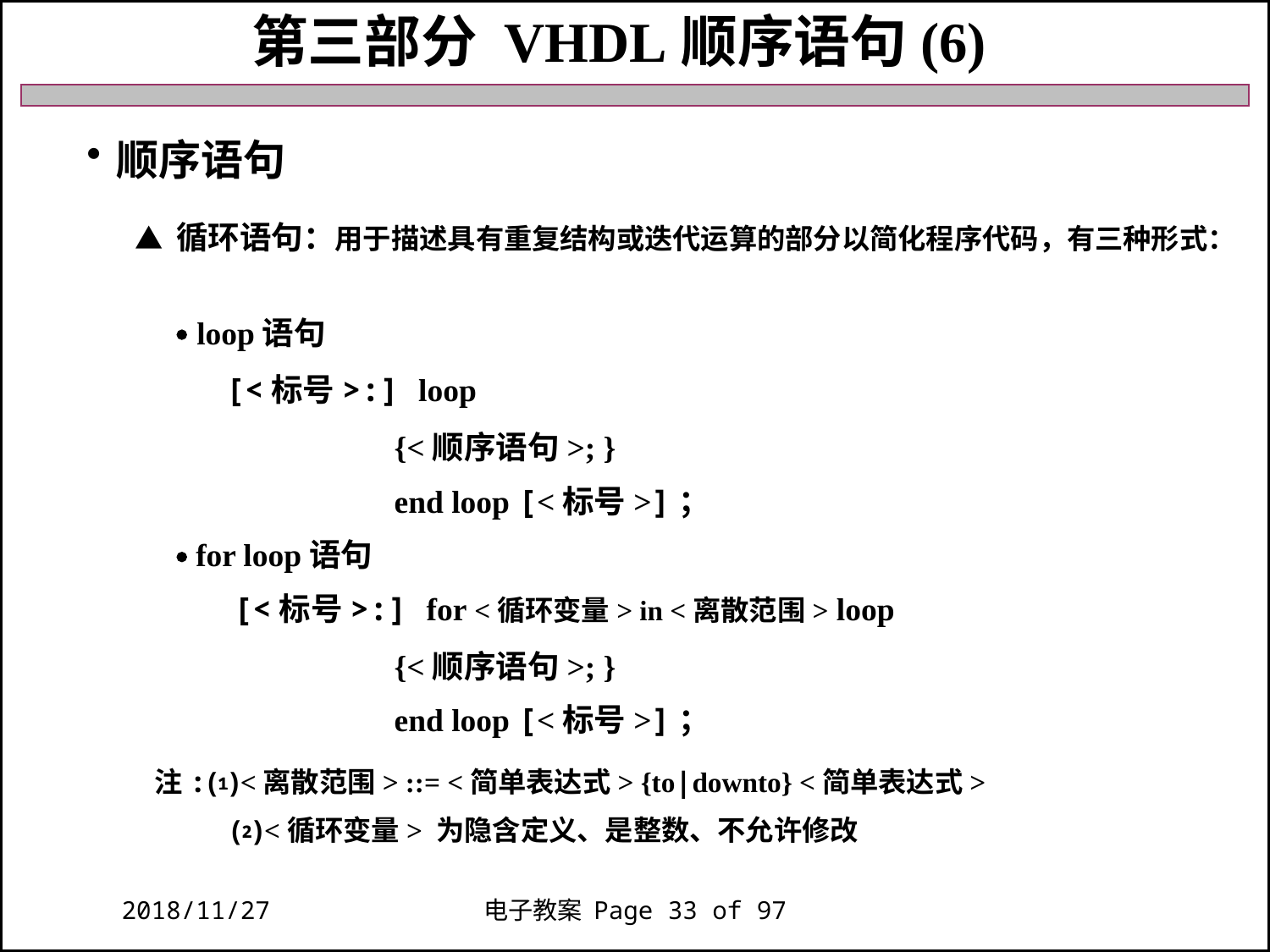

第三部分 VHDL顺序语句(6)

顺序语句
 ▲ 循环语句：用于描述具有重复结构或迭代运算的部分以简化程序代码，有三种形式：
      • loop语句
            [<标号>:] loop
                                 {<顺序语句>; }
                                 end loop [<标号>]；
      • for loop语句
             [<标号>:] for <循环变量> in <离散范围> loop
                                 {<顺序语句>; }
                                 end loop [<标号>]；
   注:⑴<离散范围> ::= <简单表达式> {to|downto} <简单表达式>
      ⑵<循环变量> 为隐含定义、是整数、不允许修改

2018/11/27
电子教案 Page 33 of 97